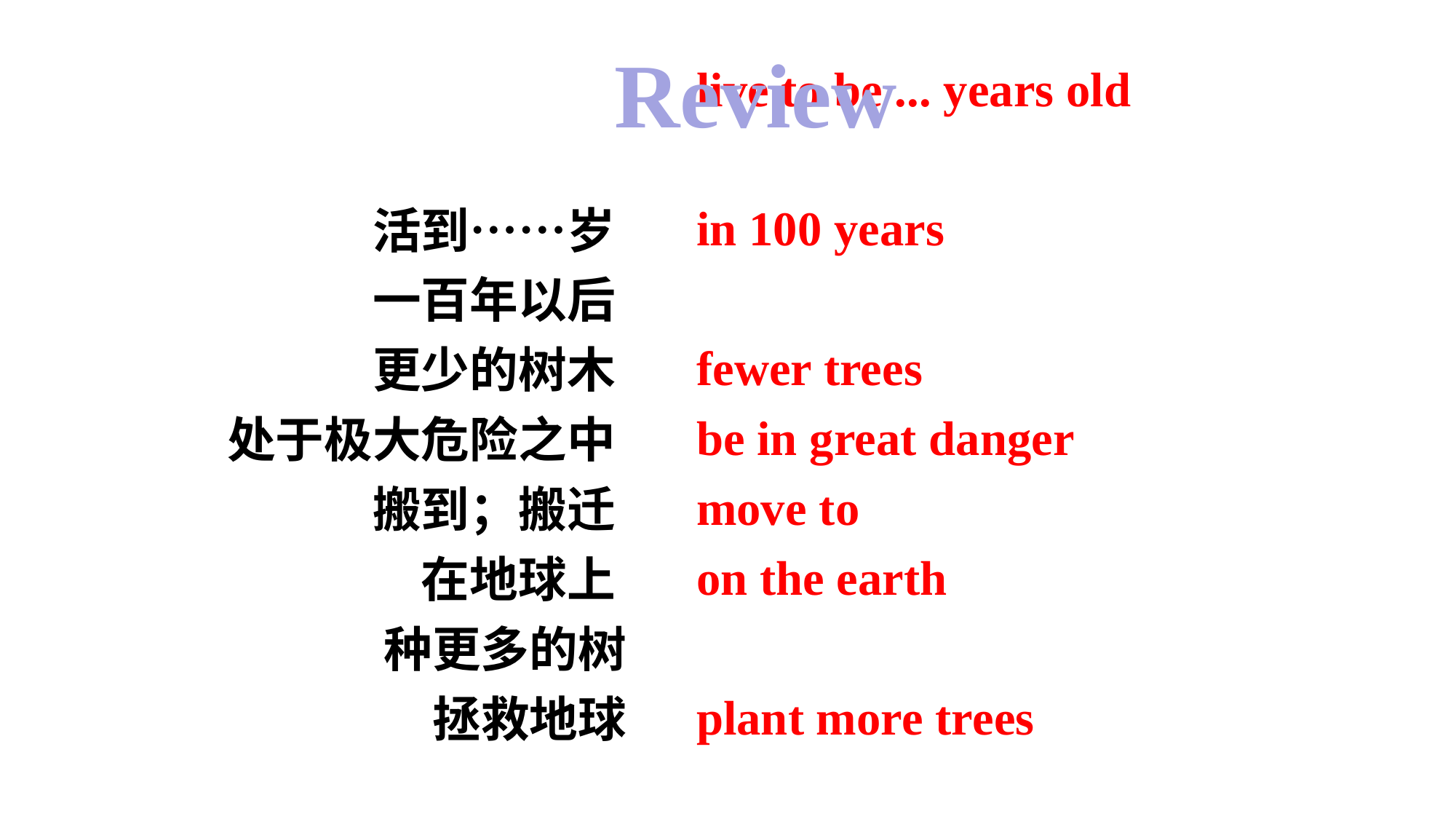

Review
live to be ... years old
in 100 years
fewer trees
be in great danger
move to
on the earth
plant more trees
save the earth
活到……岁
一百年以后
更少的树木
处于极大危险之中
搬到；搬迁
在地球上
种更多的树
拯救地球